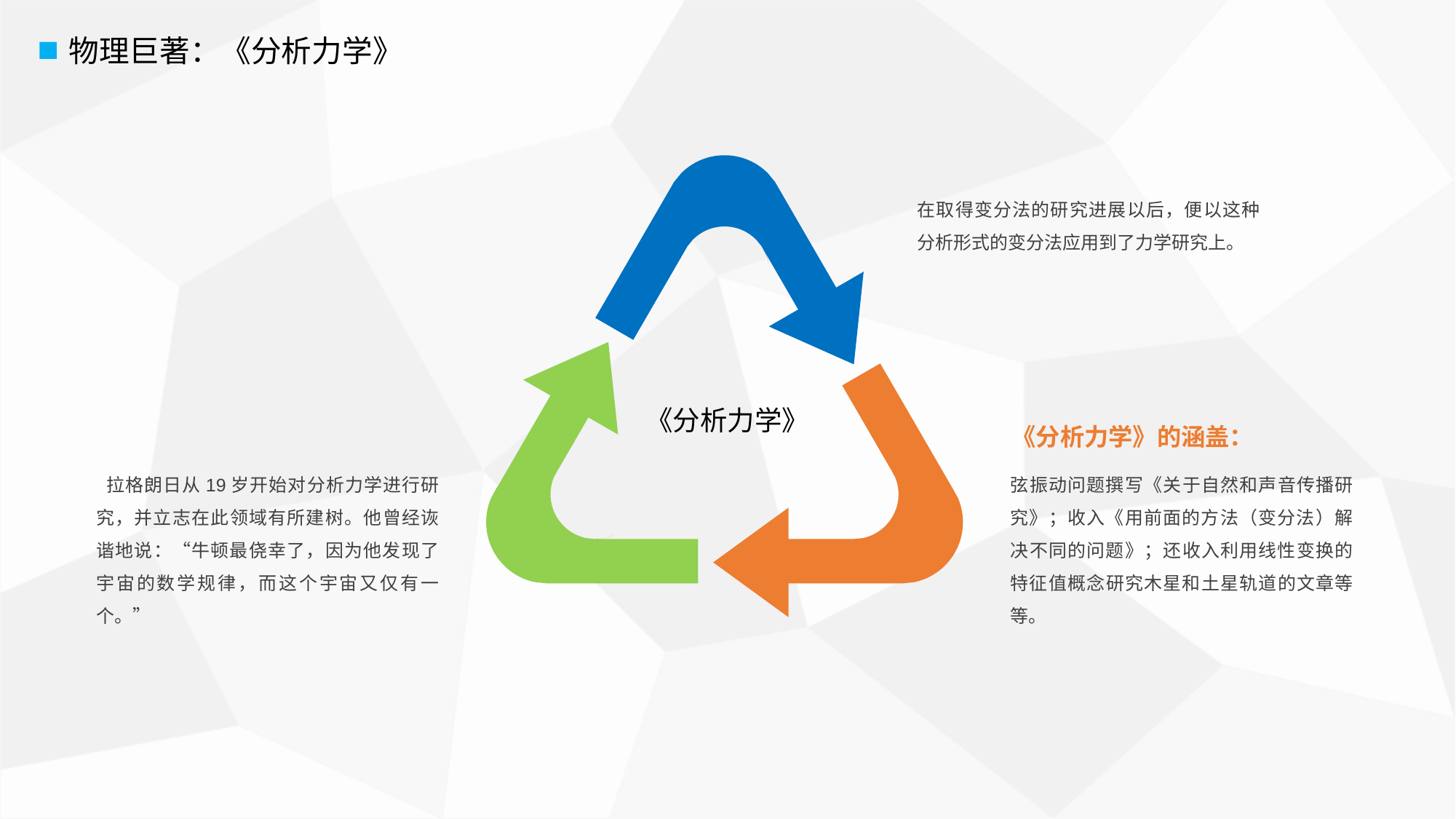

物理巨著：《分析力学》

在取得变分法的研究进展以后，便以这种分析形式的变分法应用到了力学研究上。

《分析力学》

《分析力学》的涵盖：
 拉格朗日从19岁开始对分析力学进行研究，并立志在此领域有所建树。他曾经诙谐地说：“牛顿最侥幸了，因为他发现了宇宙的数学规律，而这个宇宙又仅有一个。”
弦振动问题撰写《关于自然和声音传播研究》；收入《用前面的方法（变分法）解决不同的问题》；还收入利用线性变换的特征值概念研究木星和土星轨道的文章等等。